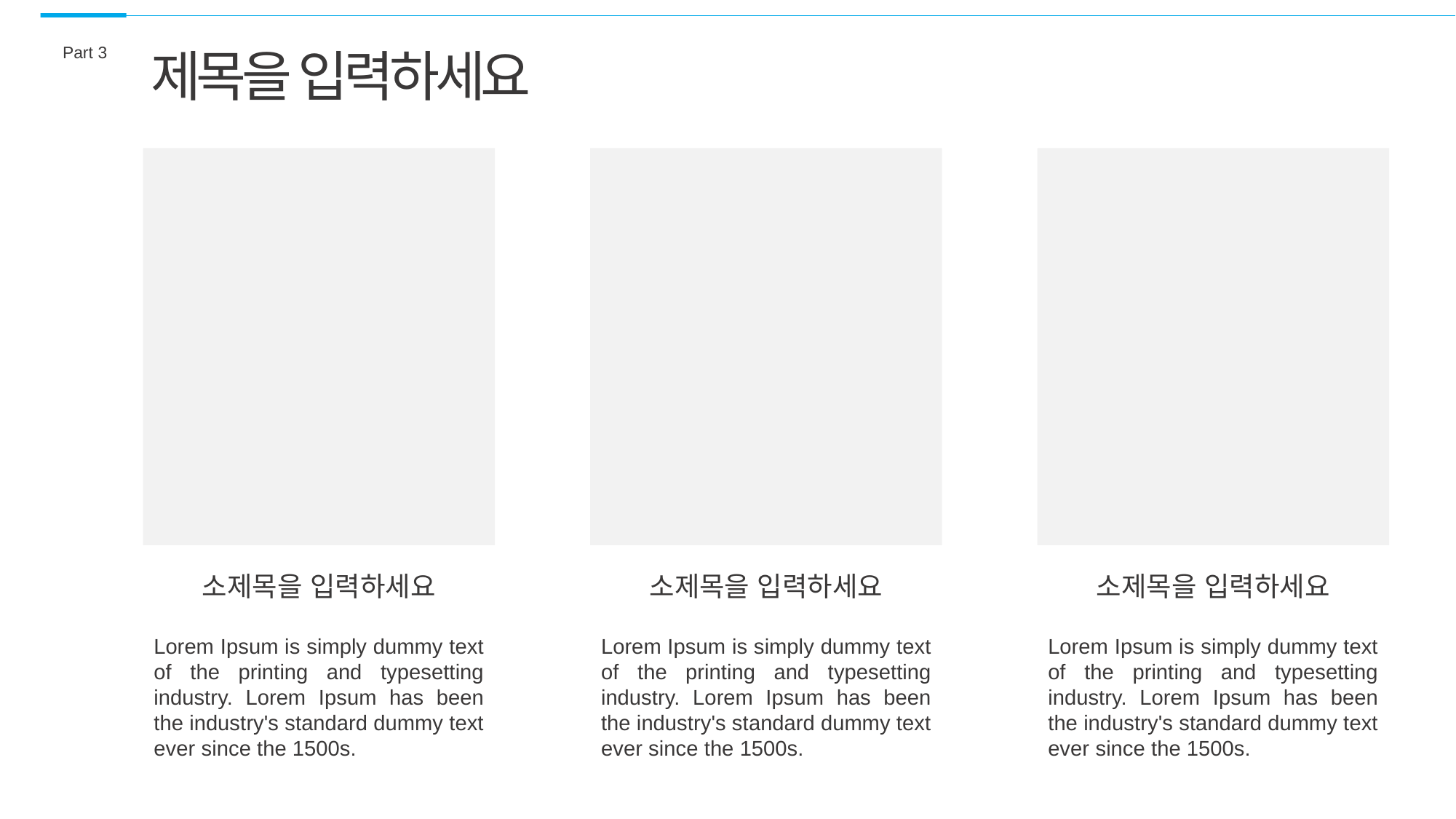

Part 3
제목을 입력하세요

소제목을 입력하세요
Lorem Ipsum is simply dummy text of the printing and typesetting industry. Lorem Ipsum has been the industry's standard dummy text ever since the 1500s.

소제목을 입력하세요
Lorem Ipsum is simply dummy text of the printing and typesetting industry. Lorem Ipsum has been the industry's standard dummy text ever since the 1500s.

소제목을 입력하세요
Lorem Ipsum is simply dummy text of the printing and typesetting industry. Lorem Ipsum has been the industry's standard dummy text ever since the 1500s.